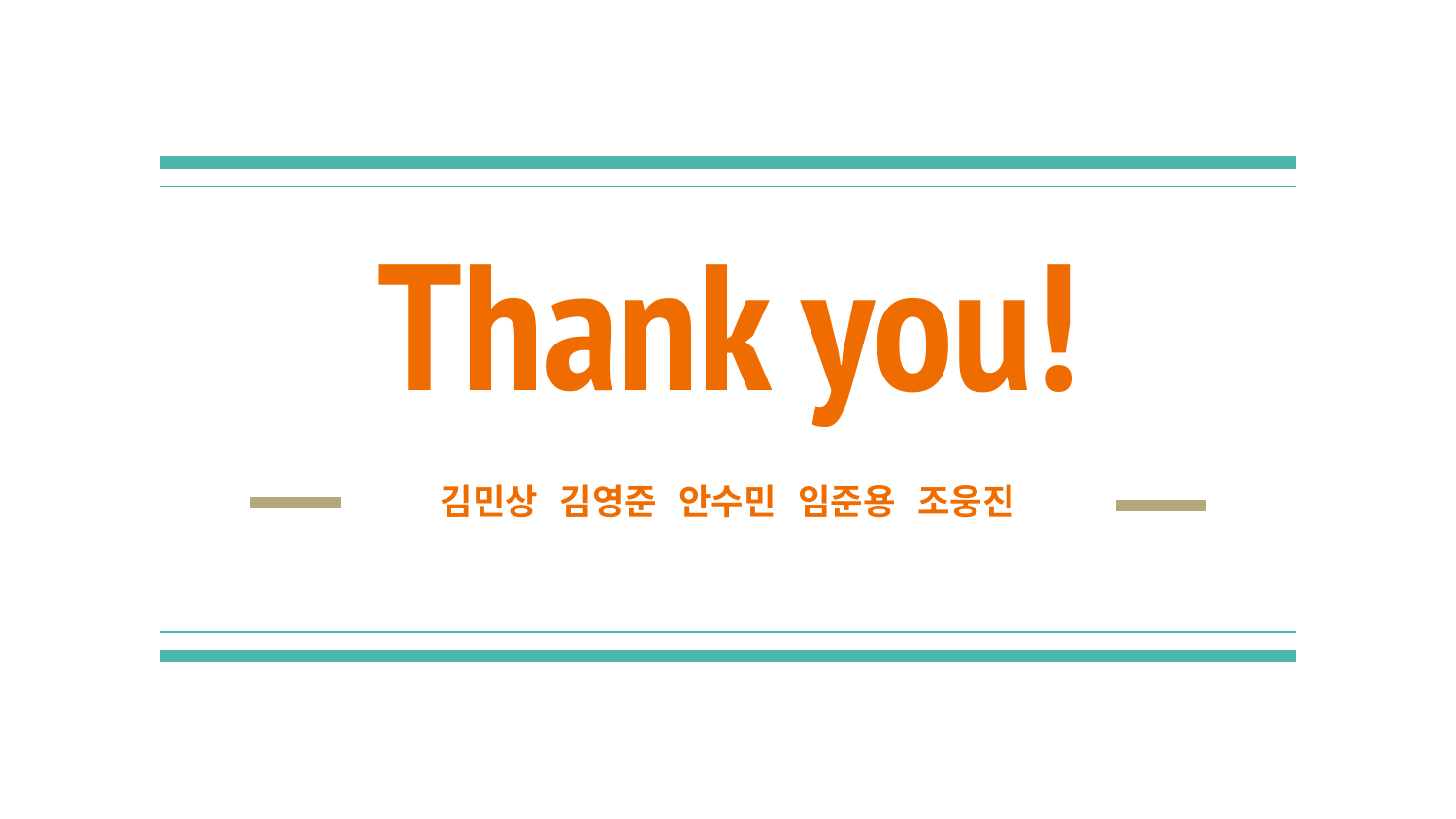

# Thank you!
김민상   김영준   안수민   임준용   조웅진